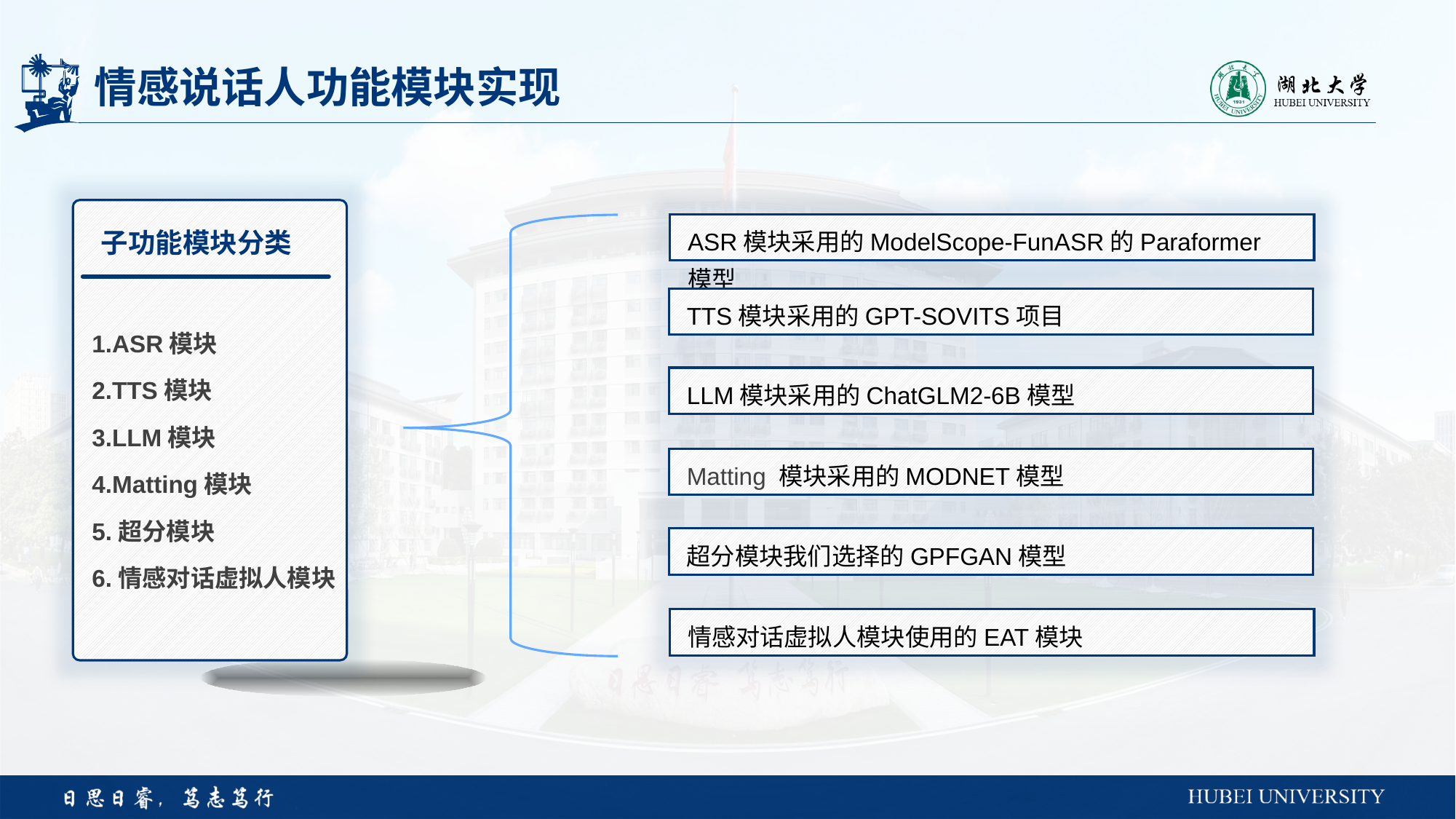

# 情感说话人功能模块实现

子功能模块分类
1.ASR模块
2.TTS模块
3.LLM模块
4.Matting模块
5.超分模块
6.情感对话虚拟人模块
ASR模块采用的ModelScope-FunASR的Paraformer模型

TTS模块采用的GPT-SOVITS项目

LLM模块采用的ChatGLM2-6B模型

Matting 模块采用的MODNET模型

超分模块我们选择的GPFGAN模型

情感对话虚拟人模块使用的EAT模块